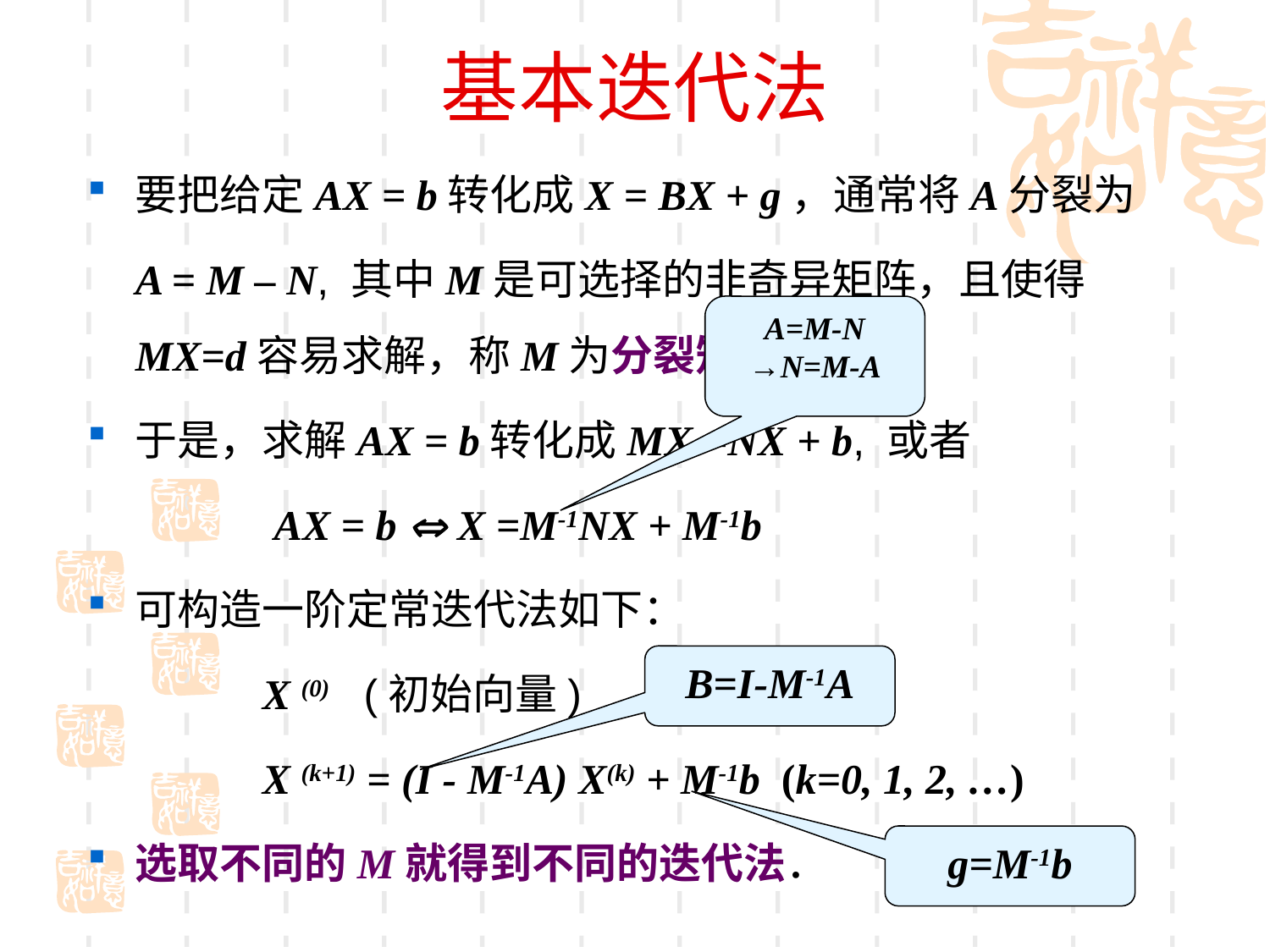

# 基本迭代法
要把给定AX = b转化成X = BX + g，通常将A分裂为
	A = M – N, 其中M是可选择的非奇异矩阵，且使得MX=d容易求解，称M为分裂矩阵．
于是，求解AX = b转化成MX =NX + b, 或者
		 AX = b ⇔ X =M-1NX + M-1b
可构造一阶定常迭代法如下：
		X (0)     (初始向量)
		X (k+1) = (I - M-1A) X(k) + M-1b  (k=0, 1, 2, …)
选取不同的M就得到不同的迭代法．
A=M-N
→N=M-A
B=I-M-1A
g=M-1b
91